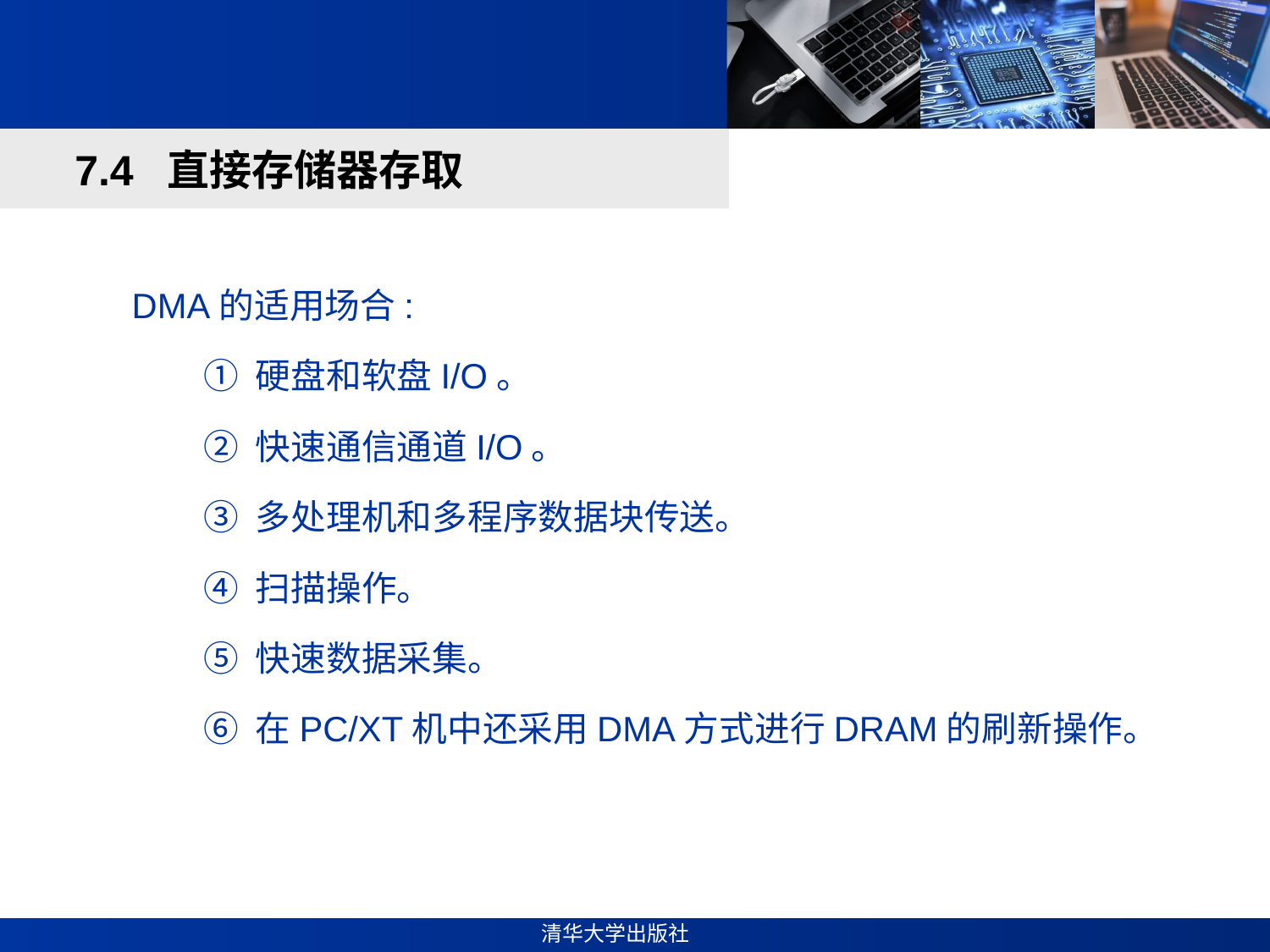

#
7.4  直接存储器存取
        DMA的适用场合:
① 硬盘和软盘I/O。
② 快速通信通道I/O。
③ 多处理机和多程序数据块传送。
④ 扫描操作。
⑤ 快速数据采集。
⑥ 在PC/XT机中还采用DMA方式进行DRAM的刷新操作。